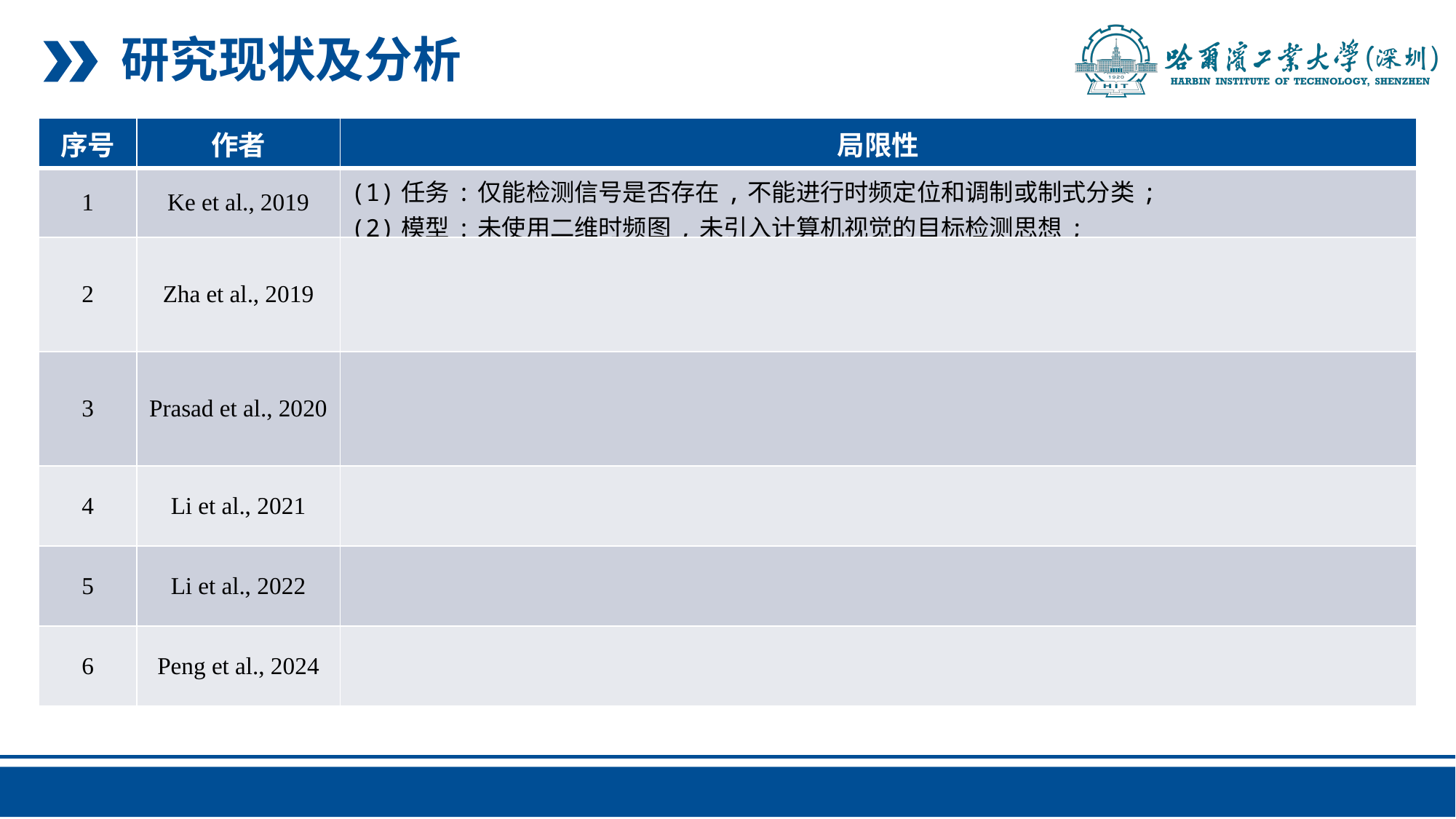

研究现状及分析
| 序号 | 作者 | 局限性 |
| --- | --- | --- |
| 1 | Ke et al., 2019 | (1)任务:仅能检测信号是否存在,不能进行时频定位和调制或制式分类; (2)模型:未使用二维时频图,未引入计算机视觉的目标检测思想; |
| 2 | Zha et al., 2019 |  |
| 3 | Prasad et al., 2020 |  |
| 4 | Li et al., 2021 |  |
| 5 | Li et al., 2022 |  |
| 6 | Peng et al., 2024 |  |
Zha et al., 2019